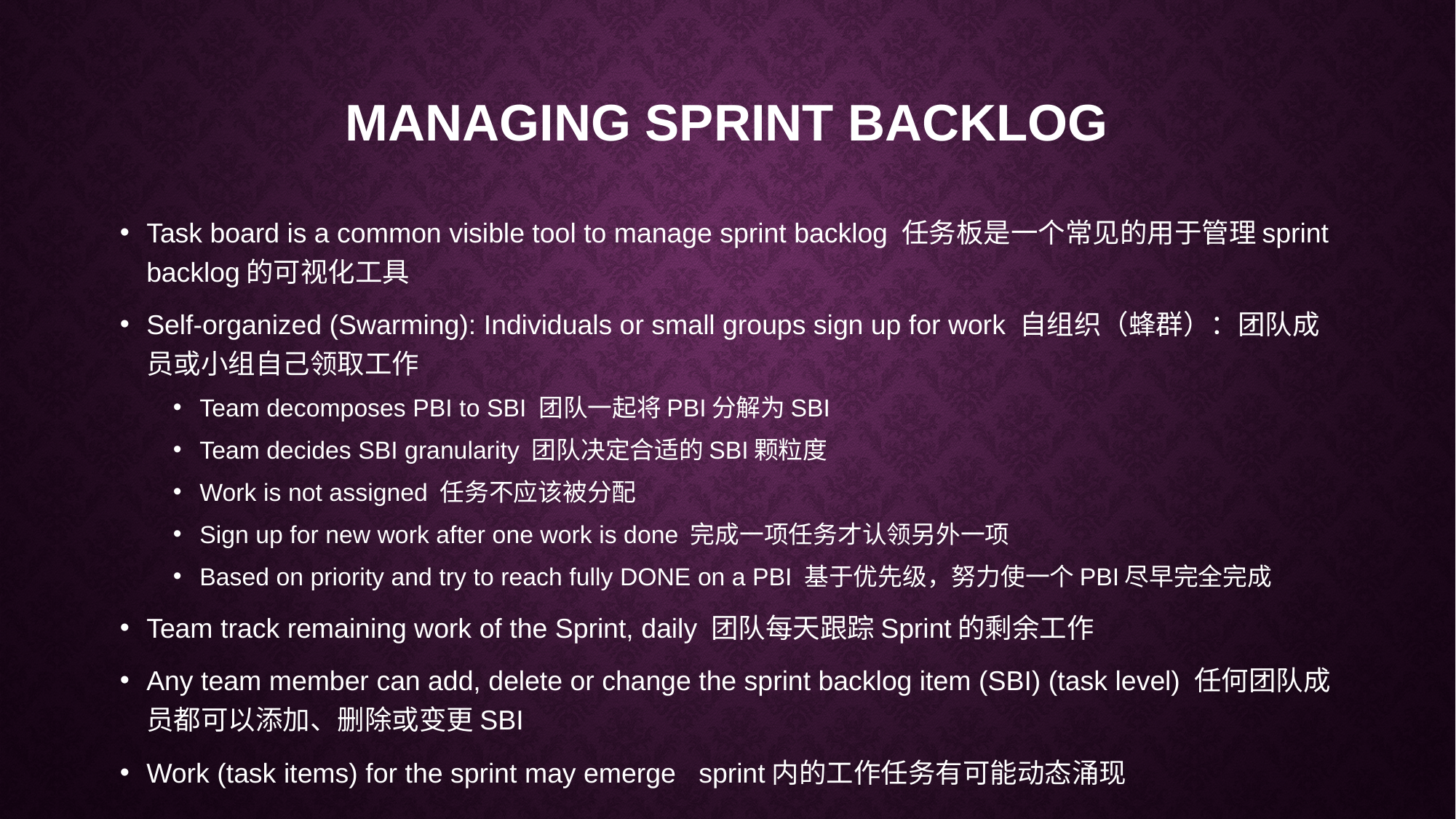

# Managing Sprint backlog
Task board is a common visible tool to manage sprint backlog 任务板是一个常见的用于管理sprint backlog的可视化工具
Self-organized (Swarming): Individuals or small groups sign up for work 自组织（蜂群）：团队成员或小组自己领取工作
Team decomposes PBI to SBI 团队一起将PBI分解为SBI
Team decides SBI granularity 团队决定合适的SBI颗粒度
Work is not assigned 任务不应该被分配
Sign up for new work after one work is done 完成一项任务才认领另外一项
Based on priority and try to reach fully DONE on a PBI 基于优先级，努力使一个PBI尽早完全完成
Team track remaining work of the Sprint, daily 团队每天跟踪Sprint的剩余工作
Any team member can add, delete or change the sprint backlog item (SBI) (task level) 任何团队成员都可以添加、删除或变更SBI
Work (task items) for the sprint may emerge   sprint内的工作任务有可能动态涌现